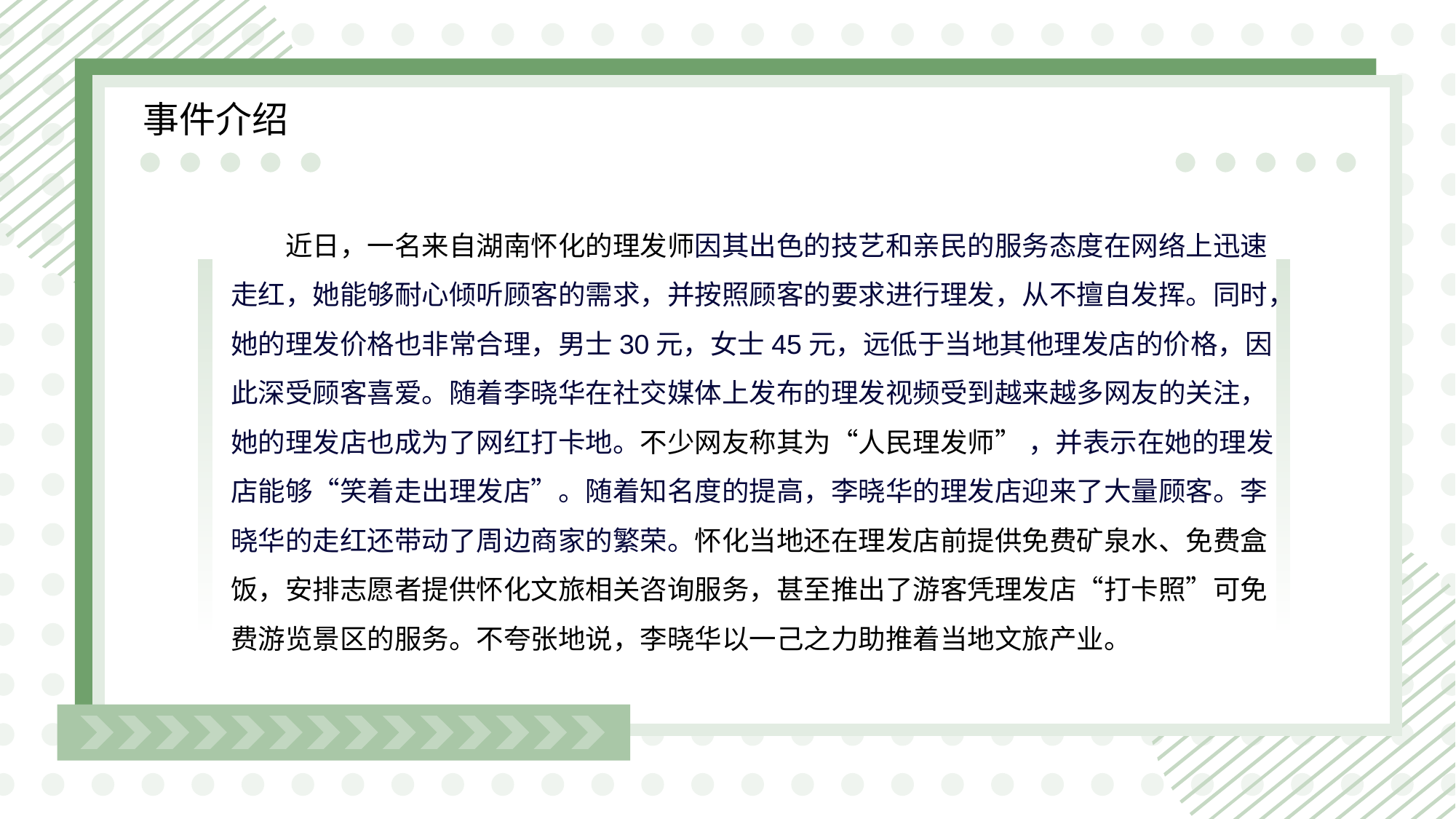

事件介绍

近日，一名来自湖南怀化的理发师因其出色的技艺和亲民的服务态度在网络上迅速走红，她能够耐心倾听顾客的需求，并按照顾客的要求进行理发，从不擅自发挥。同时，她的理发价格也非常合理，男士30元，女士45元，远低于当地其他理发店的价格，因此深受顾客喜爱。随着李晓华在社交媒体上发布的理发视频受到越来越多网友的关注，她的理发店也成为了网红打卡地。不少网友称其为“人民理发师” ，并表示在她的理发店能够“笑着走出理发店”。随着知名度的提高，李晓华的理发店迎来了大量顾客。李晓华的走红还带动了周边商家的繁荣。怀化当地还在理发店前提供免费矿泉水、免费盒饭，安排志愿者提供怀化文旅相关咨询服务，甚至推出了游客凭理发店“打卡照”可免费游览景区的服务。不夸张地说，李晓华以一己之力助推着当地文旅产业。